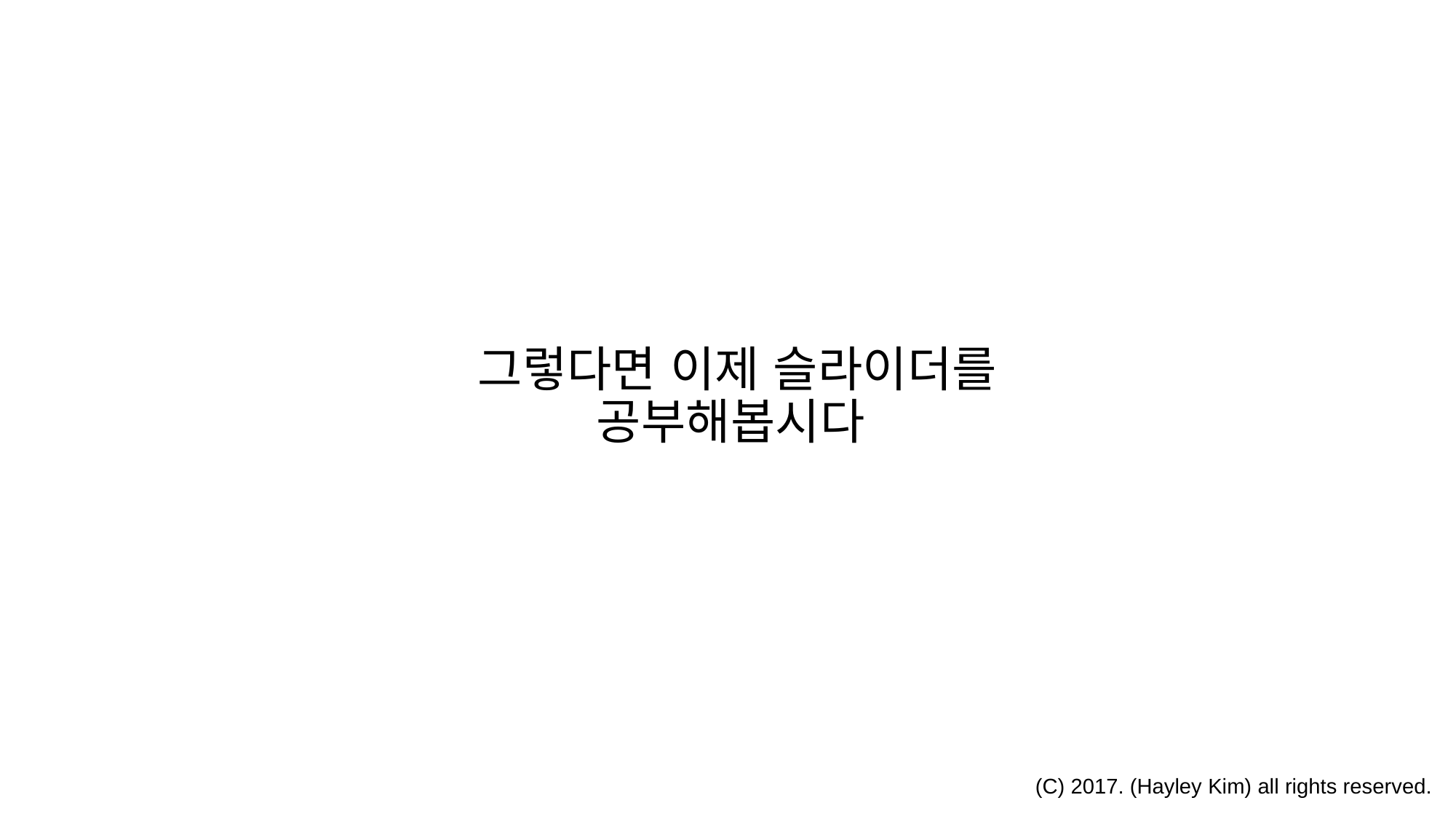

그렇다면 이제 슬라이더를 공부해봅시다
(C) 2017. (Hayley Kim) all rights reserved.